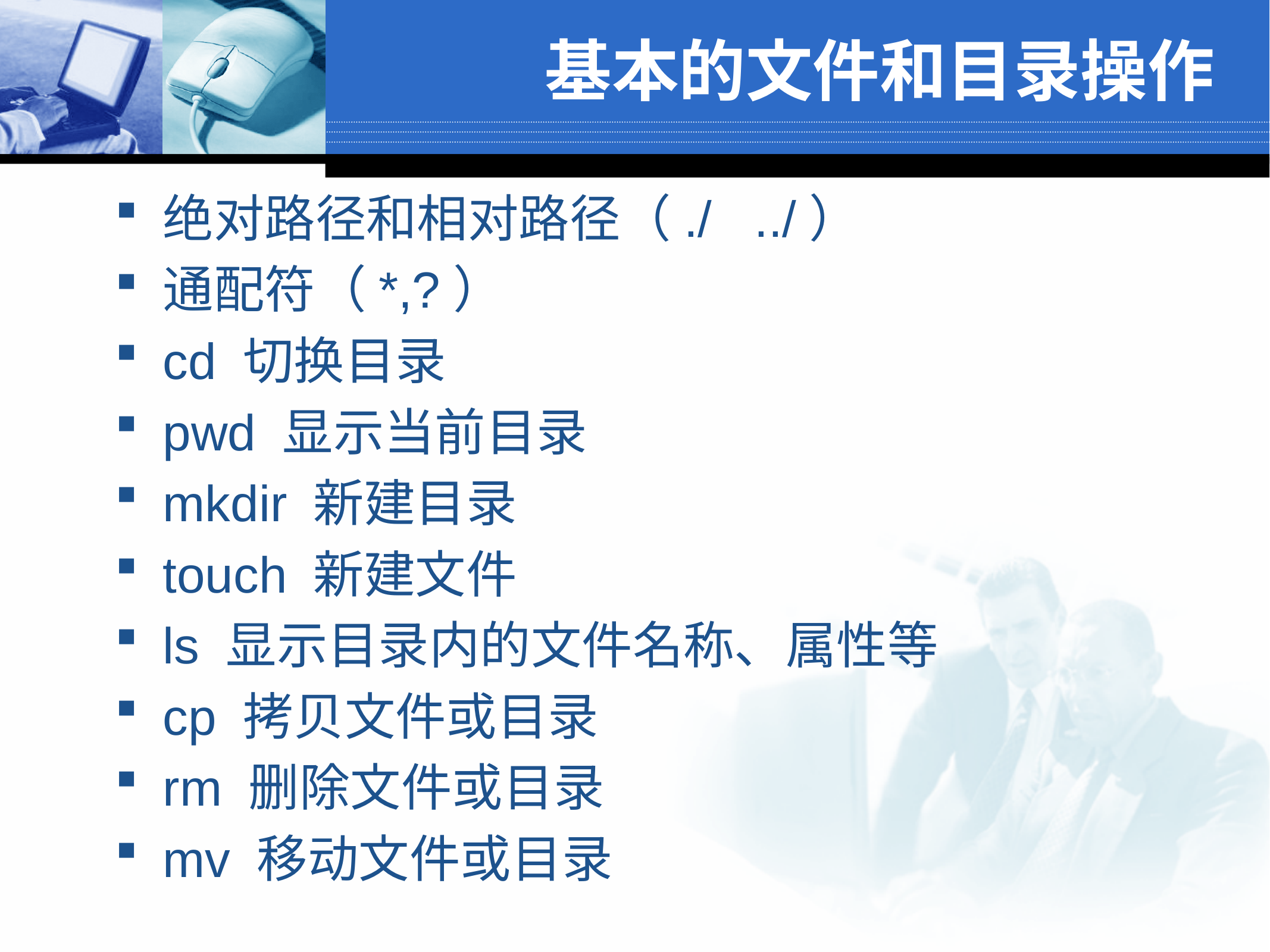

# 基本的文件和目录操作
绝对路径和相对路径（./   ../）
通配符（*,?）
cd 切换目录
pwd 显示当前目录
mkdir 新建目录
touch 新建文件
ls 显示目录内的文件名称、属性等
cp 拷贝文件或目录
rm 删除文件或目录
mv 移动文件或目录